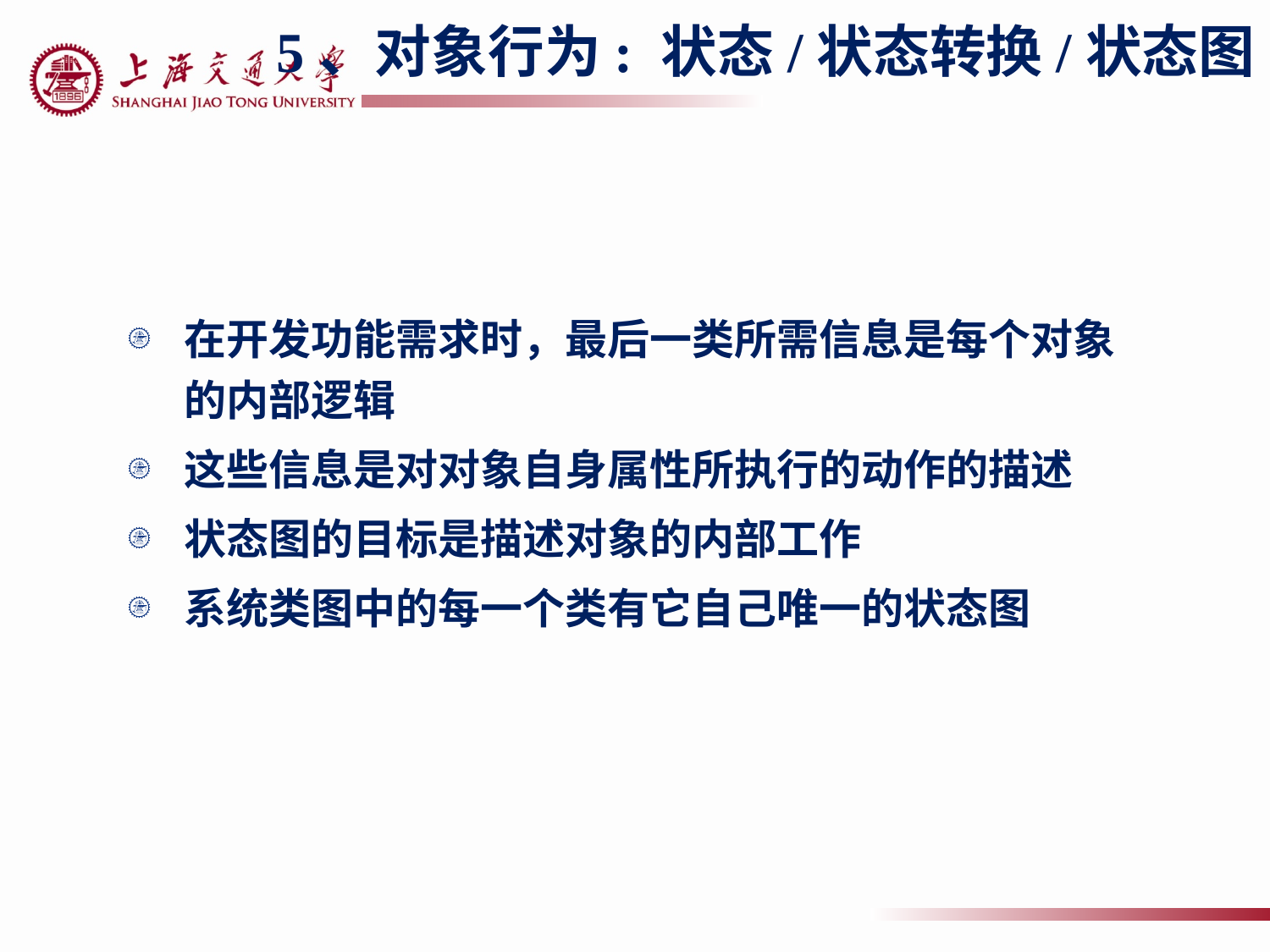

5、对象行为: 状态/状态转换/状态图
在开发功能需求时，最后一类所需信息是每个对象的内部逻辑
这些信息是对对象自身属性所执行的动作的描述
状态图的目标是描述对象的内部工作
系统类图中的每一个类有它自己唯一的状态图